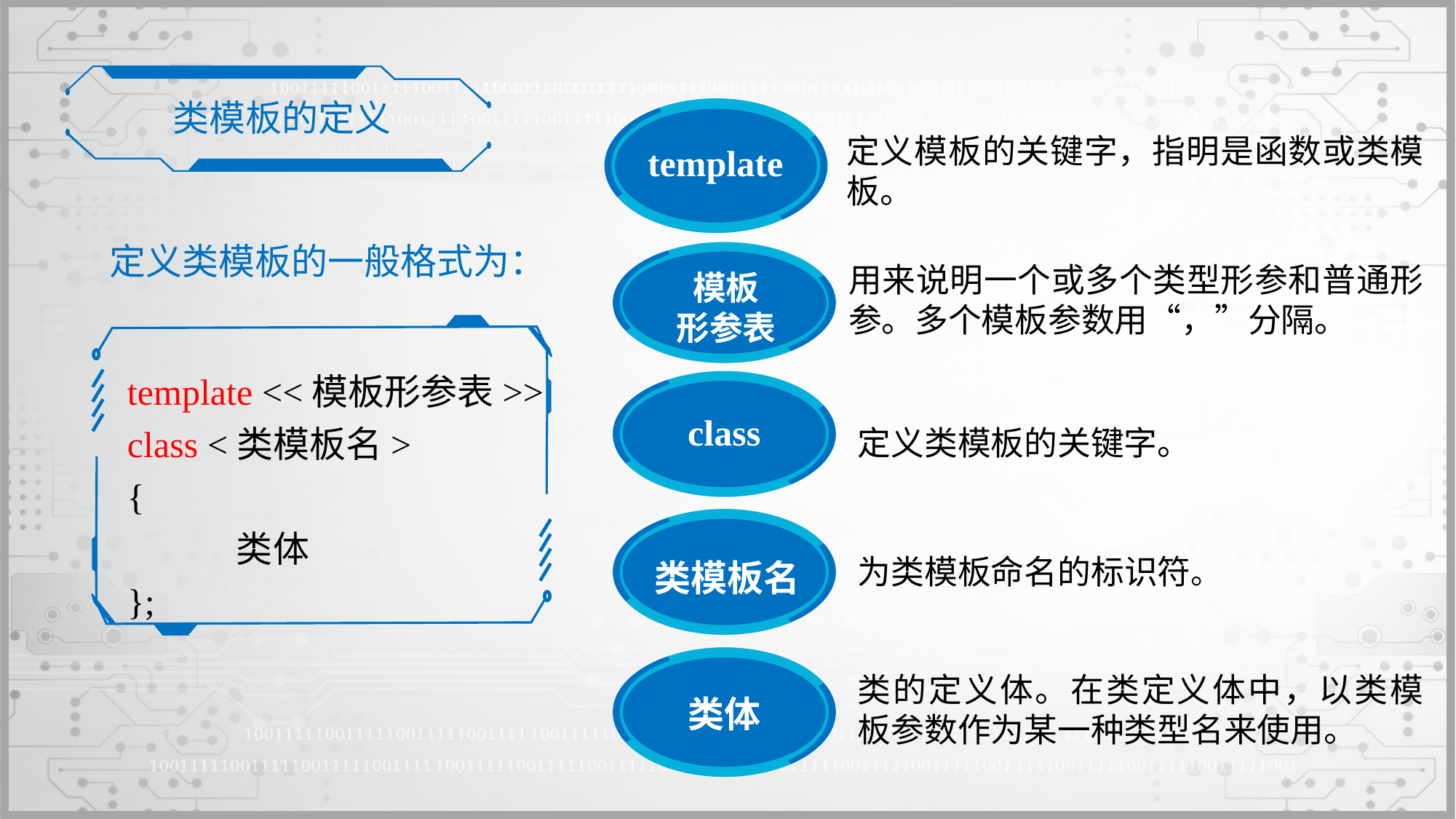

类模板的定义

template
定义模板的关键字，指明是函数或类模板。
定义类模板的一般格式为：

模板
形参表
用来说明一个或多个类型形参和普通形参。多个模板参数用“，”分隔。

template <<模板形参表>>
class <类模板名>
{
	类体
};

class
定义类模板的关键字。

类模板名
为类模板命名的标识符。

类体
类的定义体。在类定义体中，以类模板参数作为某一种类型名来使用。